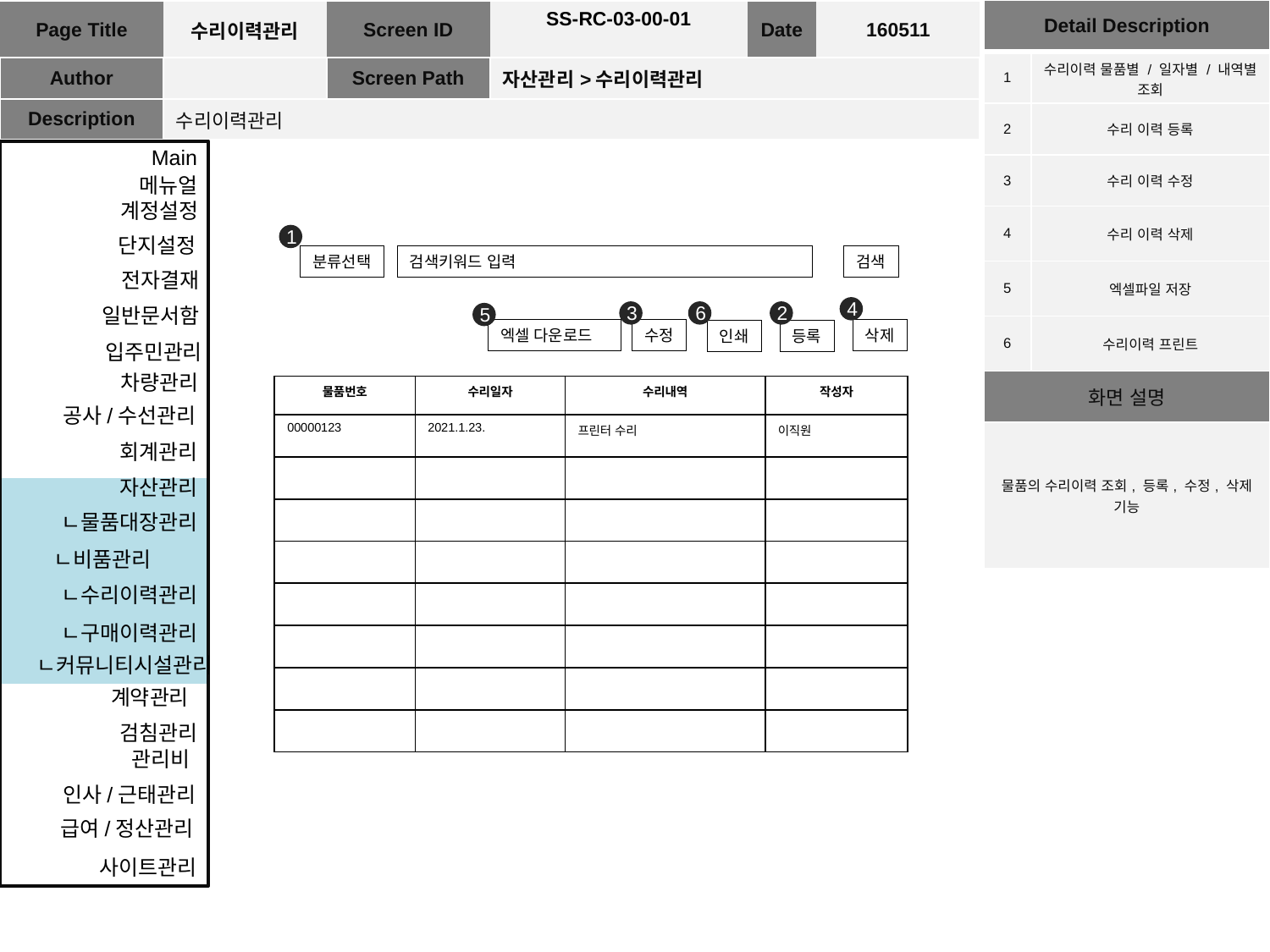

| Detail Description |  |
| --- | --- |
| 1 | 수리이력 물품별 / 일자별 / 내역별 조회 |
| 2 | 수리 이력 등록 |
| 3 | 수리 이력 수정 |
| 4 | 수리 이력 삭제 |
| 5 | 엑셀파일 저장 |
| 6 | 수리이력 프린트 |
| 화면 설명 |  |
| 물품의 수리이력 조회, 등록, 수정, 삭제 기능 |  |
| Page Title | 수리이력관리 | Screen ID | SS-RC-03-00-01 | Date | 160511 |
| --- | --- | --- | --- | --- | --- |
| Author |  | Screen Path | 자산관리>수리이력관리 |  |  |
| Description | 수리이력관리 |  |  |  |  |
Main

메뉴얼
계정설정
1
단지설정
분류선택
검색키워드 입력
검색
전자결재
일반문서함
4
3
6
2
5
엑셀 다운로드
수정
삭제
등록
인쇄
입주민관리
차량관리
| 물품번호 | 수리일자 | 수리내역 | 작성자 |
| --- | --- | --- | --- |
| 00000123 | 2021.1.23. | 프린터 수리 | 이직원 |
|  |  |  |  |
|  |  |  |  |
|  |  |  |  |
|  |  |  |  |
|  |  |  |  |
|  |  |  |  |
|  |  |  |  |
공사/수선관리
회계관리
자산관리

ㄴ물품대장관리
ㄴ비품관리
ㄴ수리이력관리
ㄴ구매이력관리
ㄴ커뮤니티시설관리
계약관리
검침관리
관리비
인사/근태관리
급여/정산관리
사이트관리